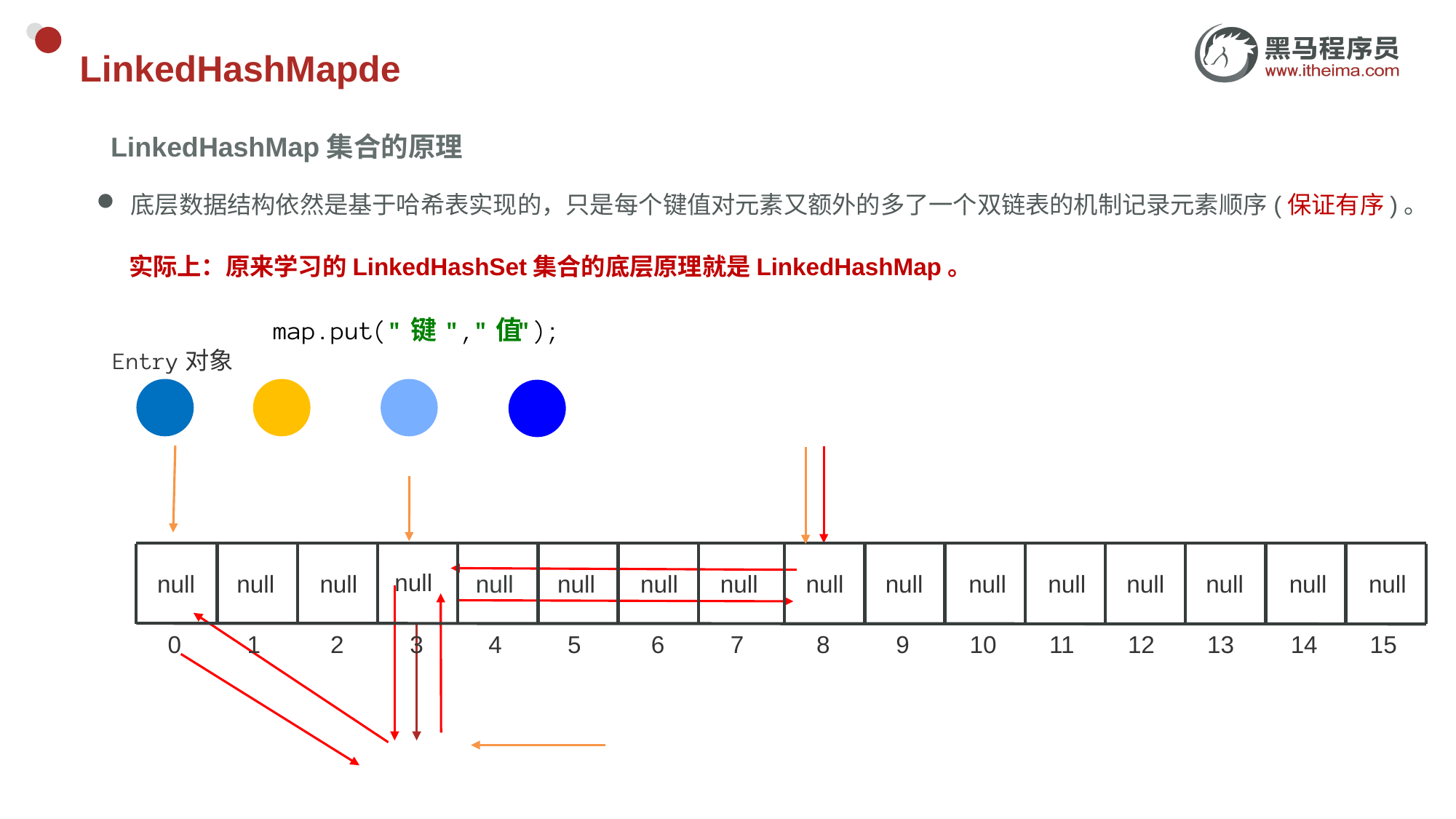

# LinkedHashMapde
LinkedHashMap集合的原理
底层数据结构依然是基于哈希表实现的，只是每个键值对元素又额外的多了一个双链表的机制记录元素顺序(保证有序)。
实际上：原来学习的LinkedHashSet集合的底层原理就是LinkedHashMap。
键
值
map.put("   ","  ");
Entry对象

null
null
null
null
null
null
null
null
null
null
null
null
null
null
null
null
0
1
2
3
4
5
6
7
8
9
10
11
12
13
14
15